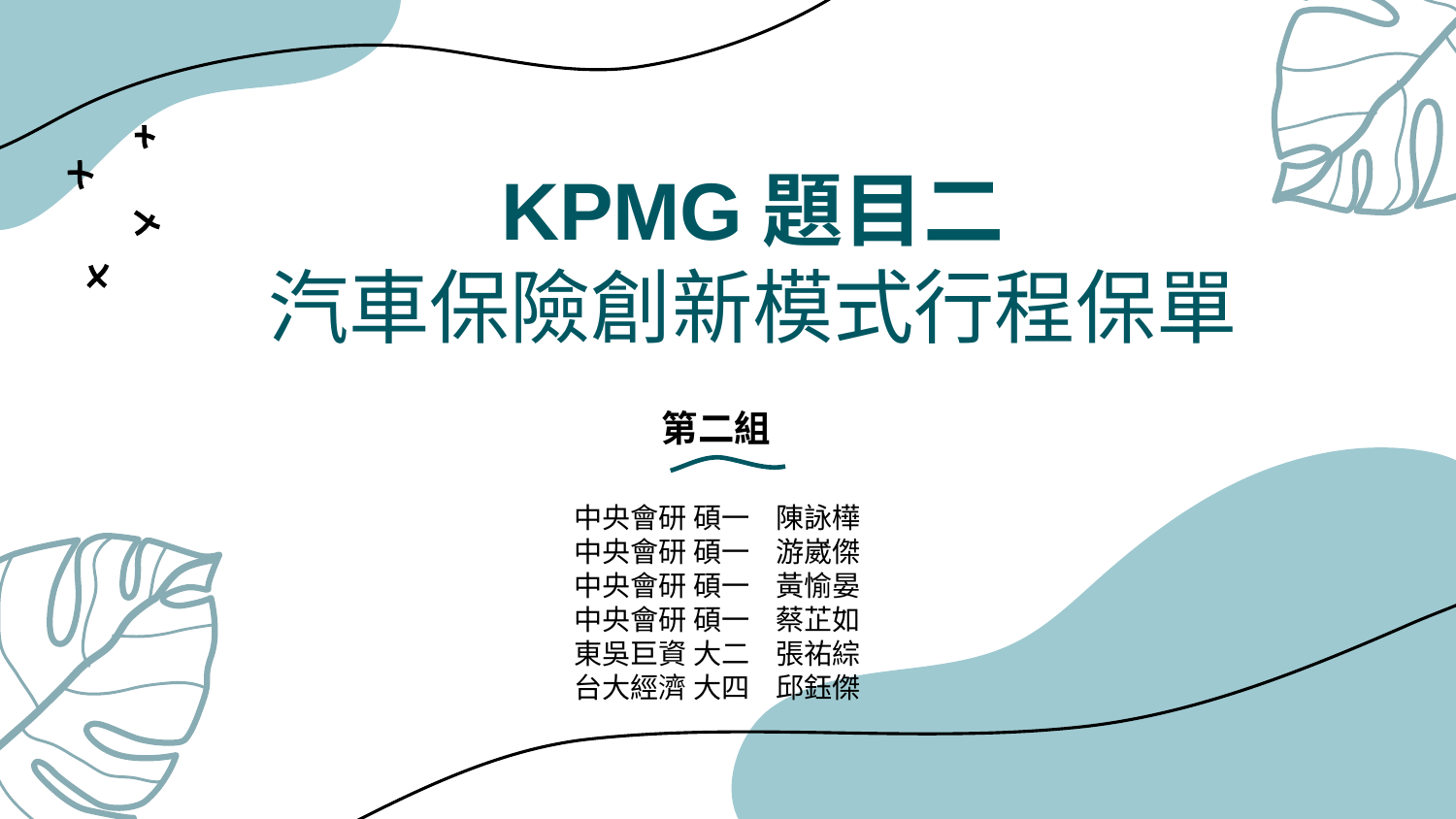

# KPMG題目二 汽車保險創新模式行程保單
第二組

中央會研 碩一    陳詠樺
中央會研 碩一    游崴傑
中央會研 碩一    黃愉晏
中央會研 碩一    蔡芷如
東吳巨資 大二    張祐綜
台大經濟 大四    邱鈺傑